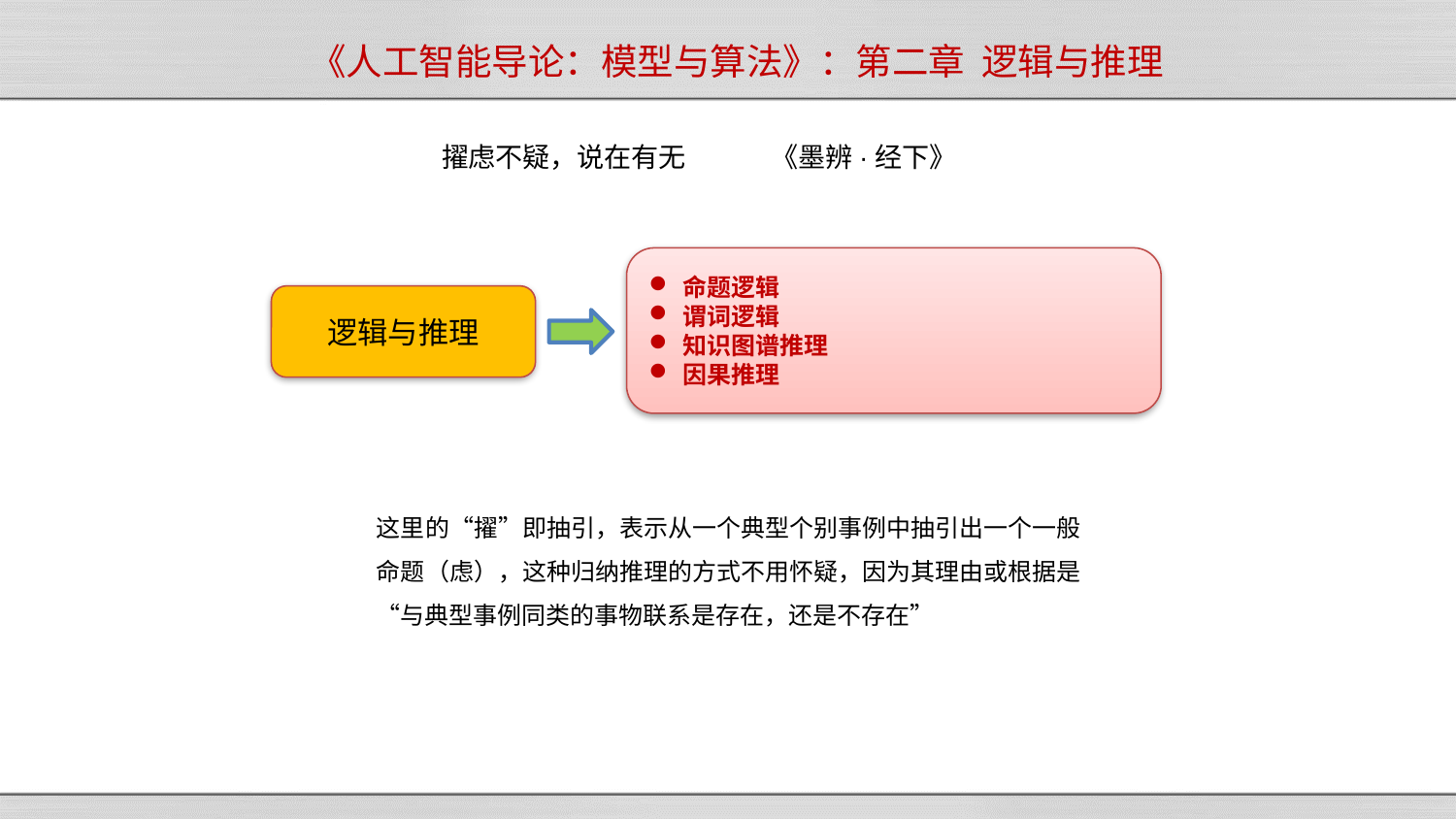

# 《人工智能导论：模型与算法》：第二章  逻辑与推理
擢虑不疑，说在有无              《墨辨·经下》
命题逻辑
谓词逻辑
知识图谱推理
因果推理
逻辑与推理

这里的“擢”即抽引，表示从一个典型个别事例中抽引出一个一般命题（虑），这种归纳推理的方式不用怀疑，因为其理由或根据是“与典型事例同类的事物联系是存在，还是不存在”